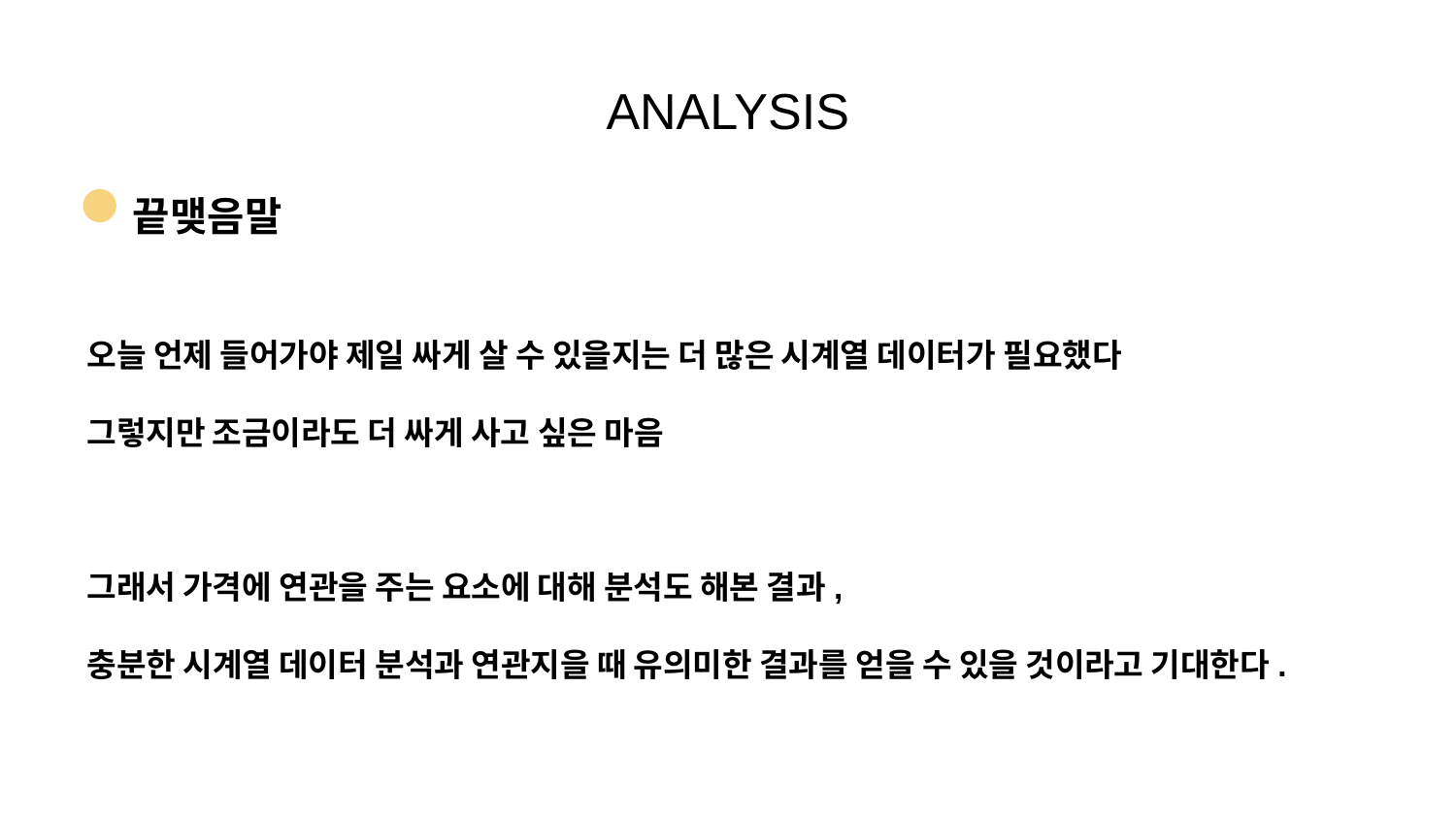

# ANALYSIS
끝맺음말

오늘 언제 들어가야 제일 싸게 살 수 있을지는 더 많은 시계열 데이터가 필요했다
그렇지만 조금이라도 더 싸게 사고 싶은 마음

그래서 가격에 연관을 주는 요소에 대해 분석도 해본 결과,
충분한 시계열 데이터 분석과 연관지을 때 유의미한 결과를 얻을 수 있을 것이라고 기대한다.